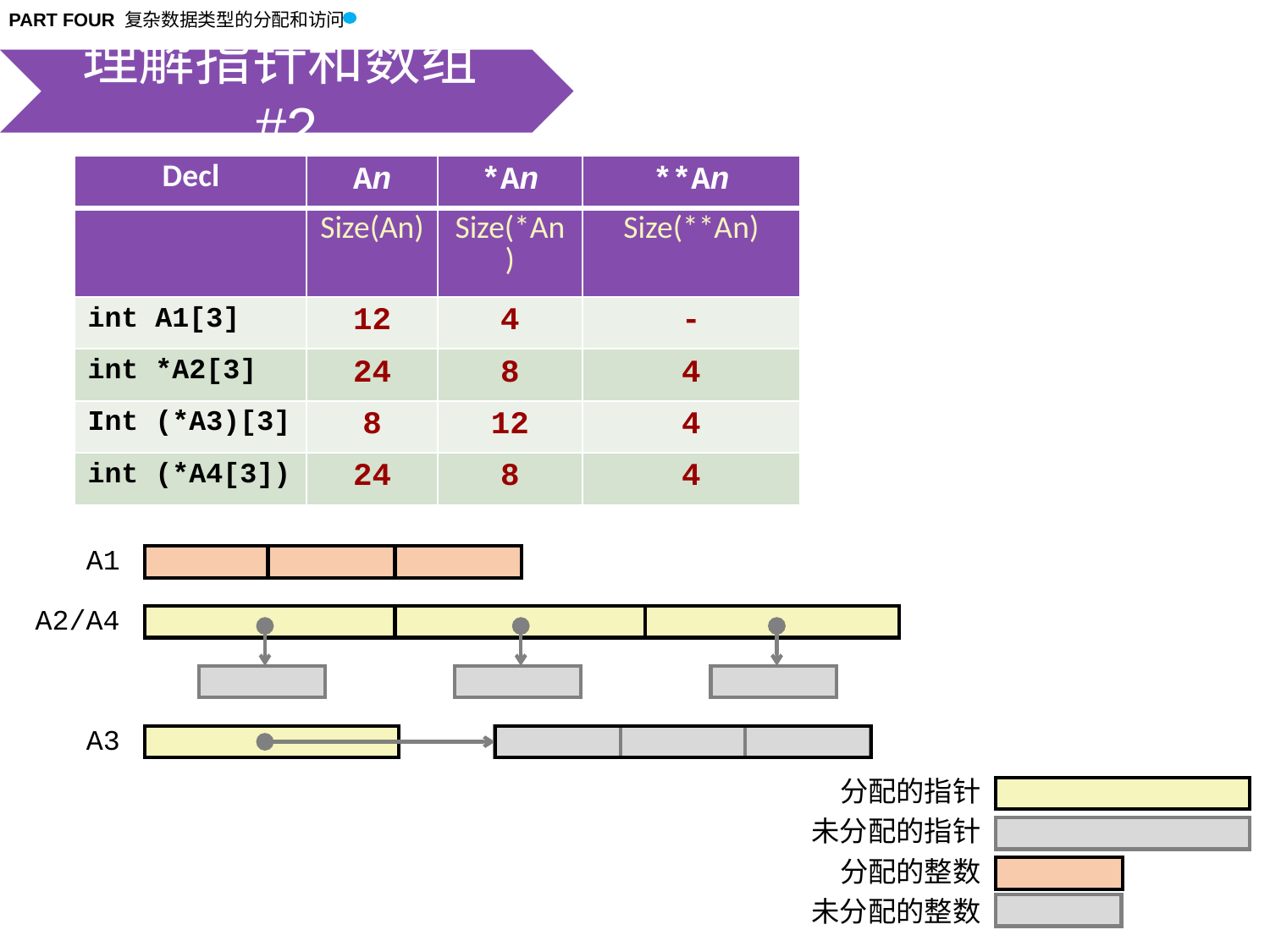

PART FOUR 复杂数据类型的分配和访问

理解指针和数组#2
| Decl | An | \*An | \*\*An |
| --- | --- | --- | --- |
|  | Size(An) | Size(\*An) | Size(\*\*An) |
| int A1[3] | 12 | 4 | - |
| int \*A2[3] | 24 | 8 | 4 |
| Int (\*A3)[3] | 8 | 12 | 4 |
| int (\*A4[3]) | 24 | 8 | 4 |
A1

A2/A4

A3

分配的指针

未分配的指针

分配的整数

未分配的整数